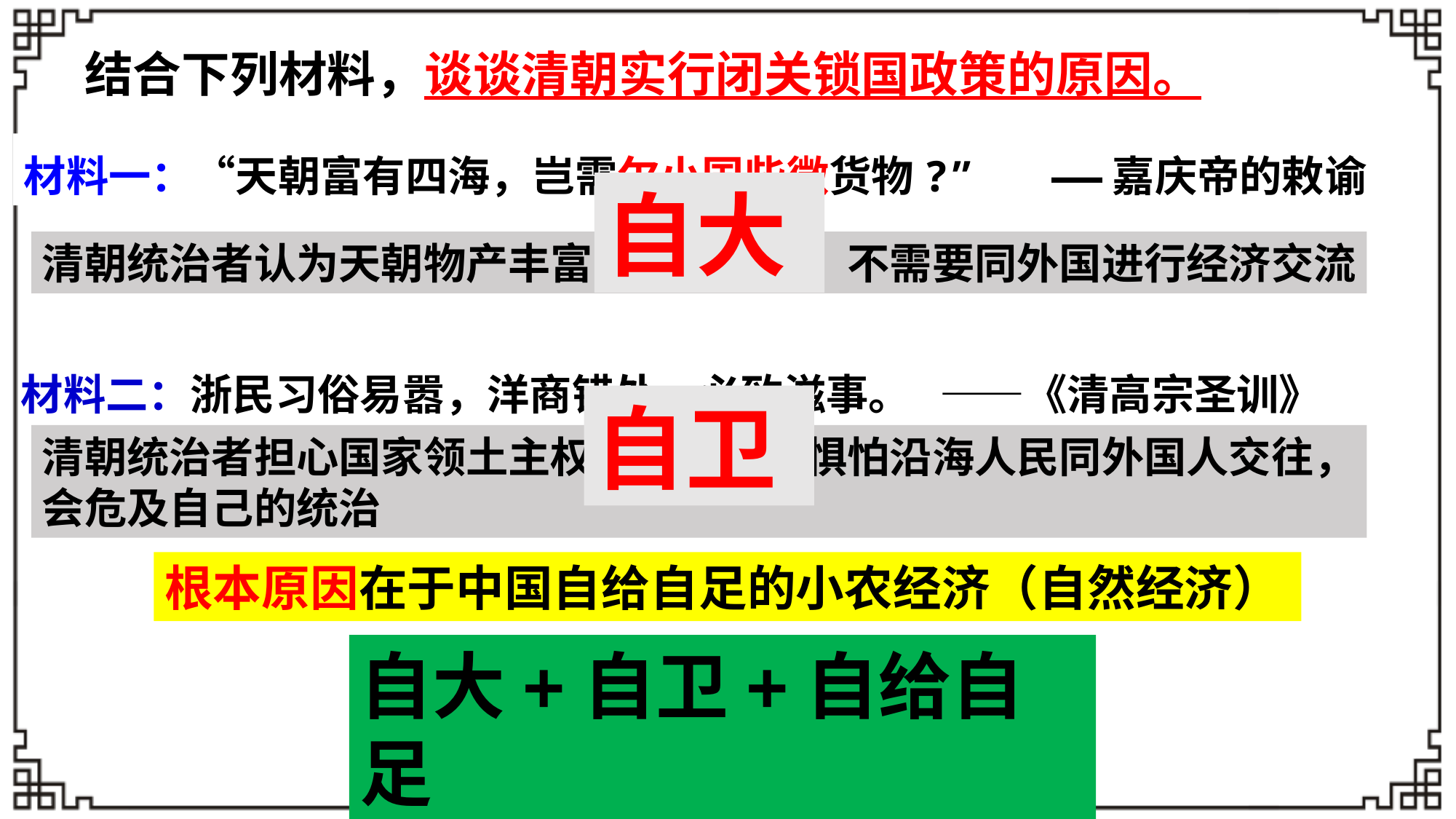

结合下列材料，谈谈清朝实行闭关锁国政策的原因。
材料一：“天朝富有四海，岂需尔小国些微货物?”   ——嘉庆帝的敕谕
自大
清朝统治者认为天朝物产丰富，无所不有，不需要同外国进行经济交流
材料二：浙民习俗易嚣，洋商错处，必致滋事。   ——《清高宗圣训》
自卫
清朝统治者担心国家领土主权受到侵犯，惧怕沿海人民同外国人交往，
会危及自己的统治
根本原因在于中国自给自足的小农经济（自然经济）
自大+自卫+自给自足